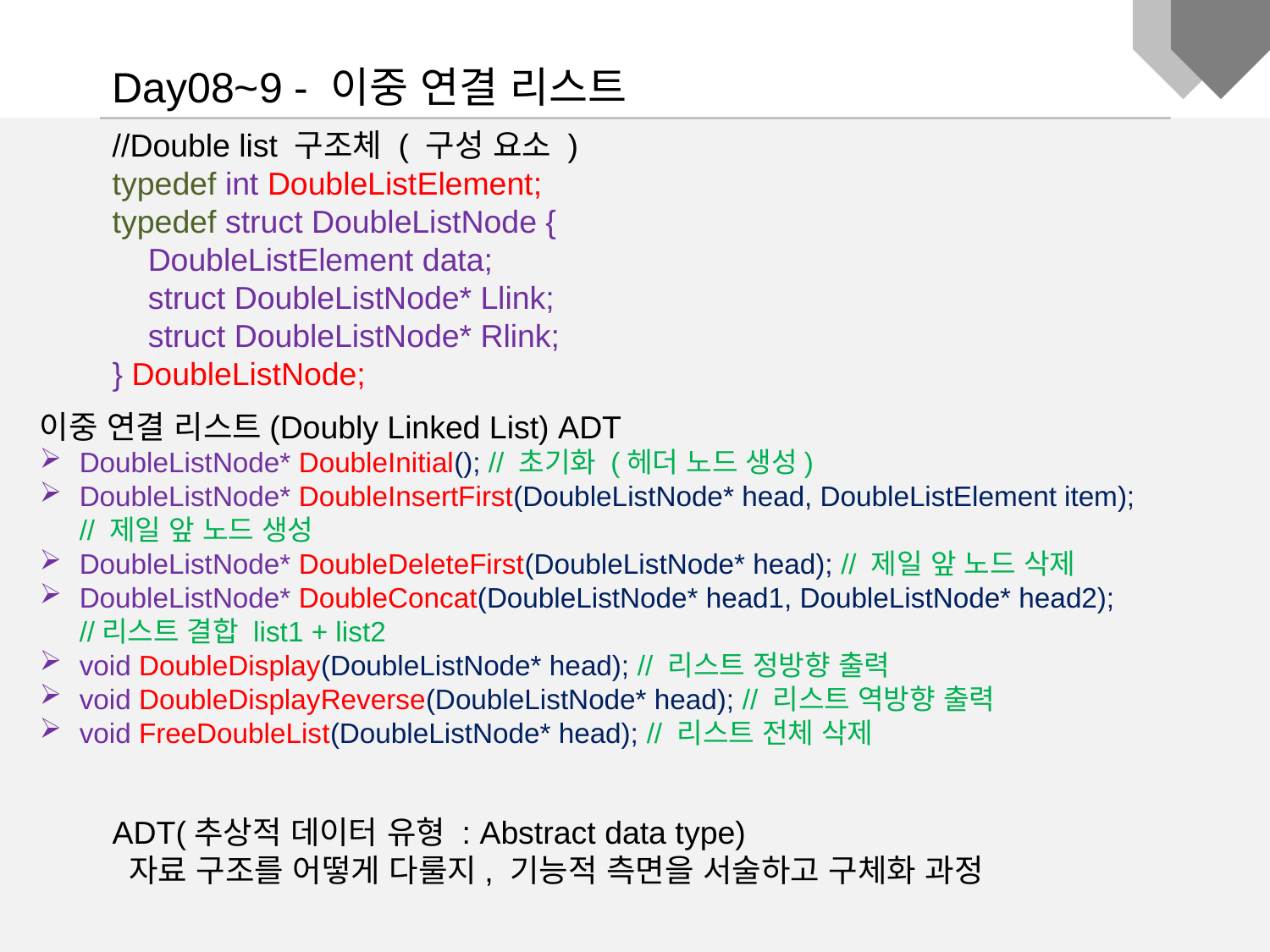

Day08~9 - 이중 연결 리스트
//Double list 구조체 ( 구성 요소 )
typedef int DoubleListElement;
typedef struct DoubleListNode {
    DoubleListElement data;
    struct DoubleListNode* Llink;
    struct DoubleListNode* Rlink;
} DoubleListNode;
이중 연결 리스트(Doubly Linked List) ADT
DoubleListNode* DoubleInitial(); // 초기화 (헤더 노드 생성)
DoubleListNode* DoubleInsertFirst(DoubleListNode* head, DoubleListElement item);
// 제일 앞 노드 생성
DoubleListNode* DoubleDeleteFirst(DoubleListNode* head); // 제일 앞 노드 삭제
DoubleListNode* DoubleConcat(DoubleListNode* head1, DoubleListNode* head2);
//리스트 결합 list1 + list2
void DoubleDisplay(DoubleListNode* head); // 리스트 정방향 출력
void DoubleDisplayReverse(DoubleListNode* head); // 리스트 역방향 출력
void FreeDoubleList(DoubleListNode* head); // 리스트 전체 삭제
ADT(추상적 데이터 유형 : Abstract data type)
 자료 구조를 어떻게 다룰지, 기능적 측면을 서술하고 구체화 과정